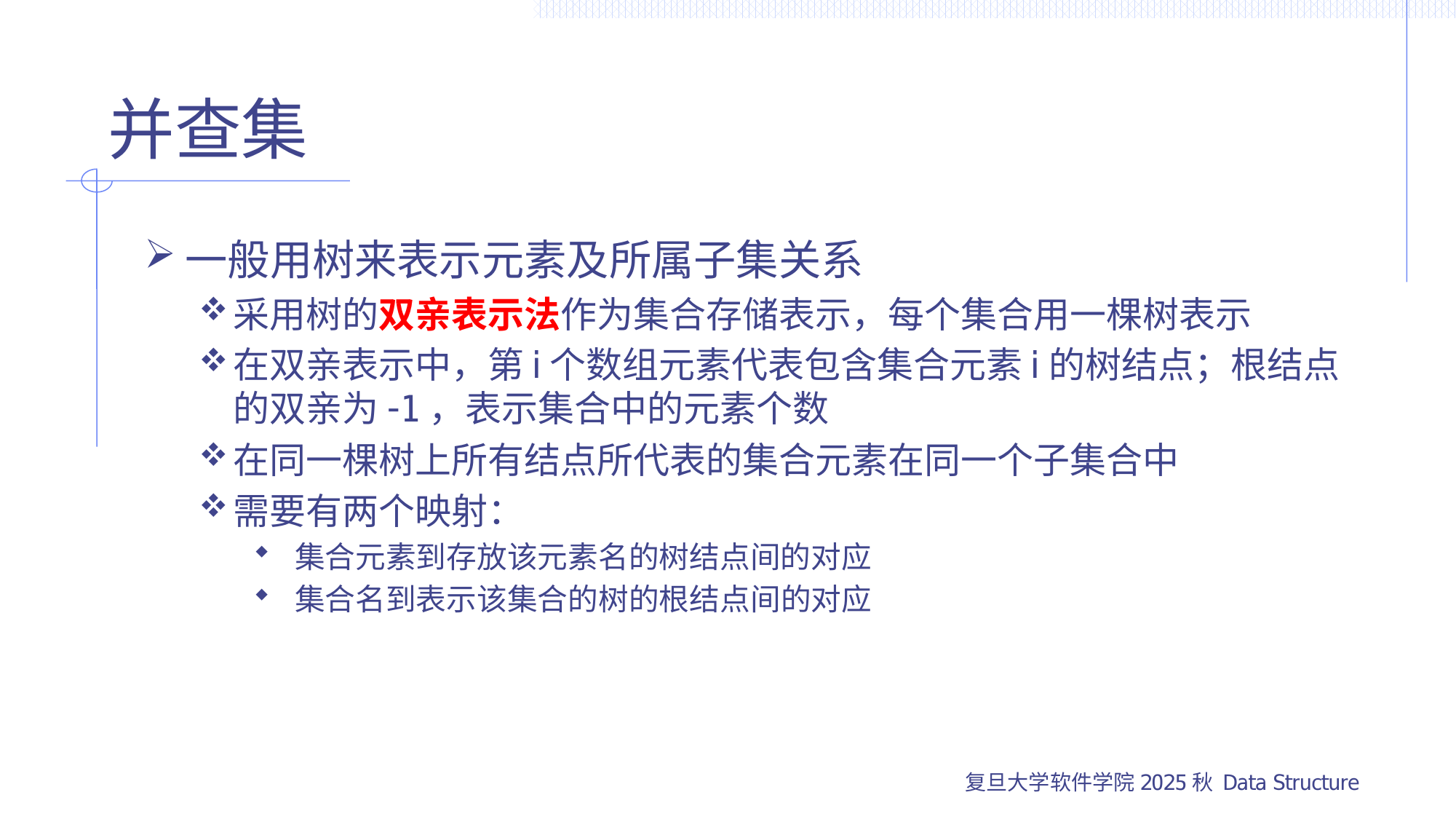

# 并查集
一般用树来表示元素及所属子集关系
采用树的双亲表示法作为集合存储表示，每个集合用一棵树表示
在双亲表示中，第i个数组元素代表包含集合元素i的树结点；根结点的双亲为-1，表示集合中的元素个数
在同一棵树上所有结点所代表的集合元素在同一个子集合中
需要有两个映射：
 集合元素到存放该元素名的树结点间的对应
 集合名到表示该集合的树的根结点间的对应